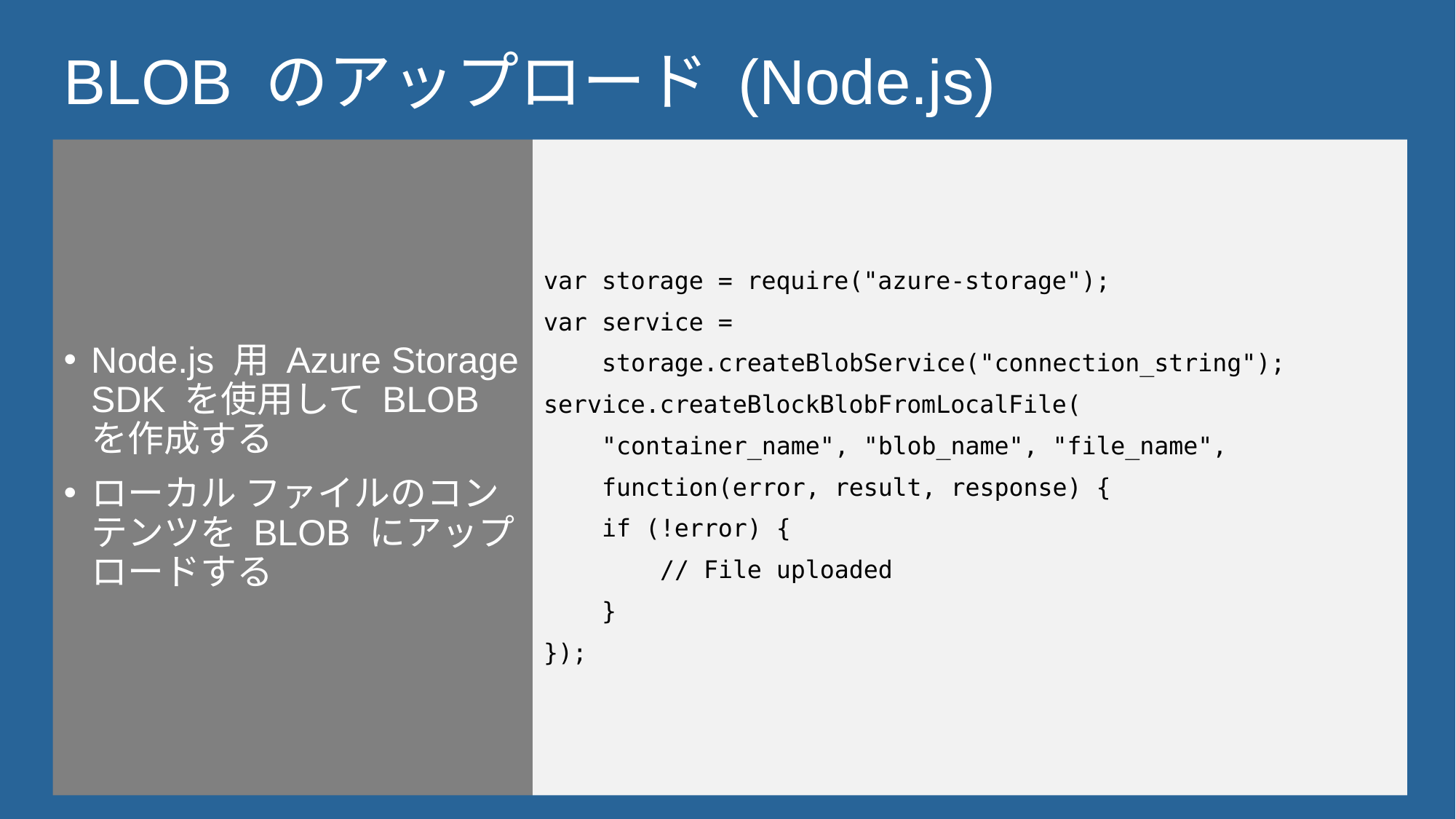

# BLOB のアップロード (Node.js)
Node.js 用 Azure Storage SDK を使用して BLOB を作成する
ローカル ファイルのコンテンツを BLOB にアップロードする
var storage = require("azure-storage");
var service =
    storage.createBlobService("connection_string");
service.createBlockBlobFromLocalFile(
    "container_name", "blob_name", "file_name",
    function(error, result, response) {
    if (!error) {
        // File uploaded
    }
});